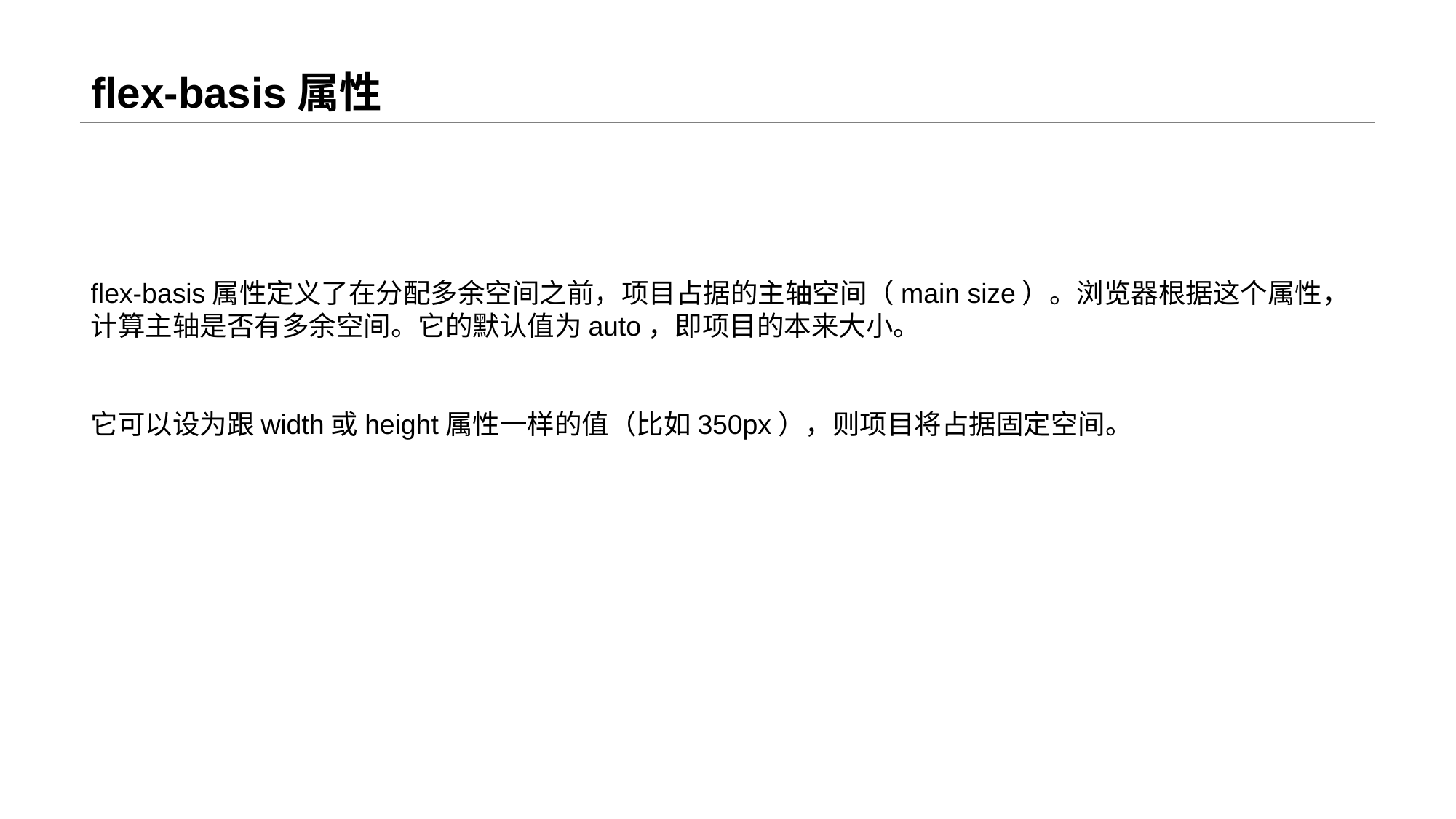

# flex-basis属性

flex-basis属性定义了在分配多余空间之前，项目占据的主轴空间（main size）。浏览器根据这个属性，计算主轴是否有多余空间。它的默认值为auto，即项目的本来大小。

它可以设为跟width或height属性一样的值（比如350px），则项目将占据固定空间。

23